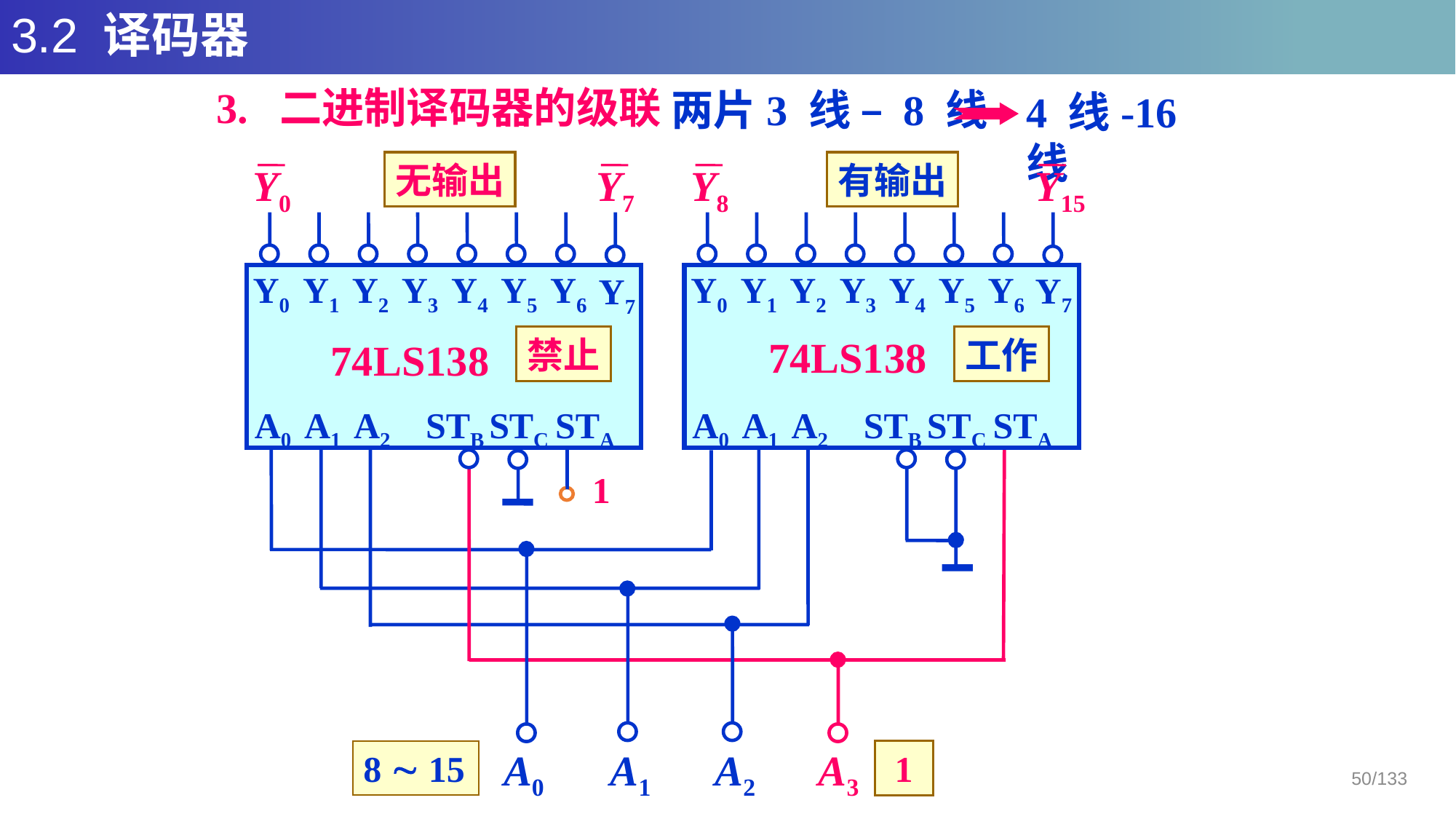

# 3.2 译码器
3.  二进制译码器的级联
两片3 线 – 8 线
4 线-16 线

有输出
无输出
无输出
有输出
Y0

Y7

Y8

Y15

Y0
Y1
Y2
Y3
Y4
Y5
Y6
Y7

74LS138
低位
A0
A1
A2
STB
STC
STA

Y0
Y1
Y2
Y3
Y4
Y5
Y6
Y7

高位
74LS138
A0
A1
A2
STB
STC
STA

工作
禁止
禁止
工作

1

A0
A1
A2
A3
0
8 ∼ 15
0 ∼ 7
 1
50/133